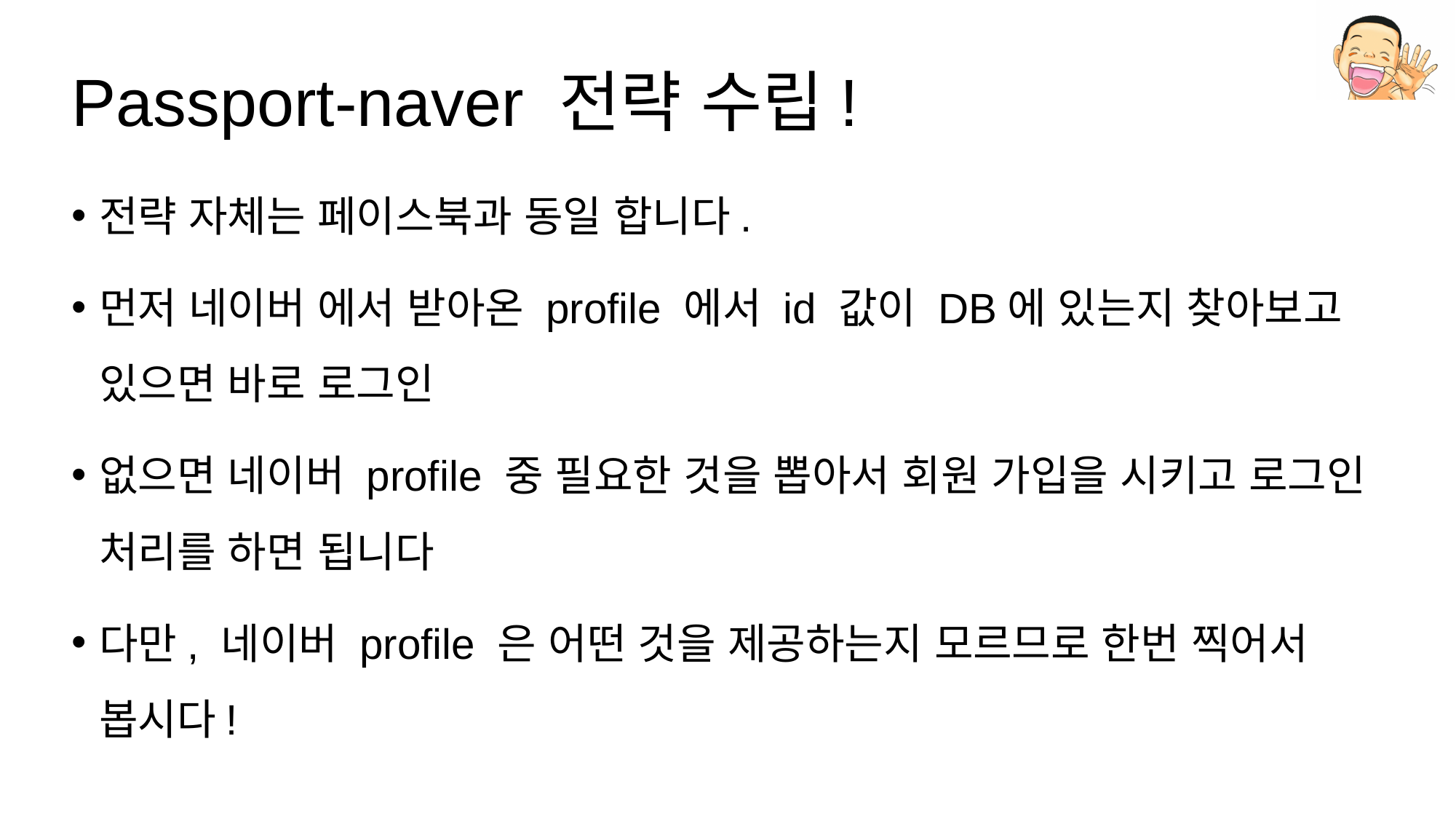

# Passport-naver 전략 수립!
전략 자체는 페이스북과 동일 합니다.
먼저 네이버 에서 받아온 profile 에서 id 값이 DB에 있는지 찾아보고 있으면 바로 로그인
없으면 네이버 profile 중 필요한 것을 뽑아서 회원 가입을 시키고 로그인 처리를 하면 됩니다
다만, 네이버 profile 은 어떤 것을 제공하는지 모르므로 한번 찍어서 봅시다!